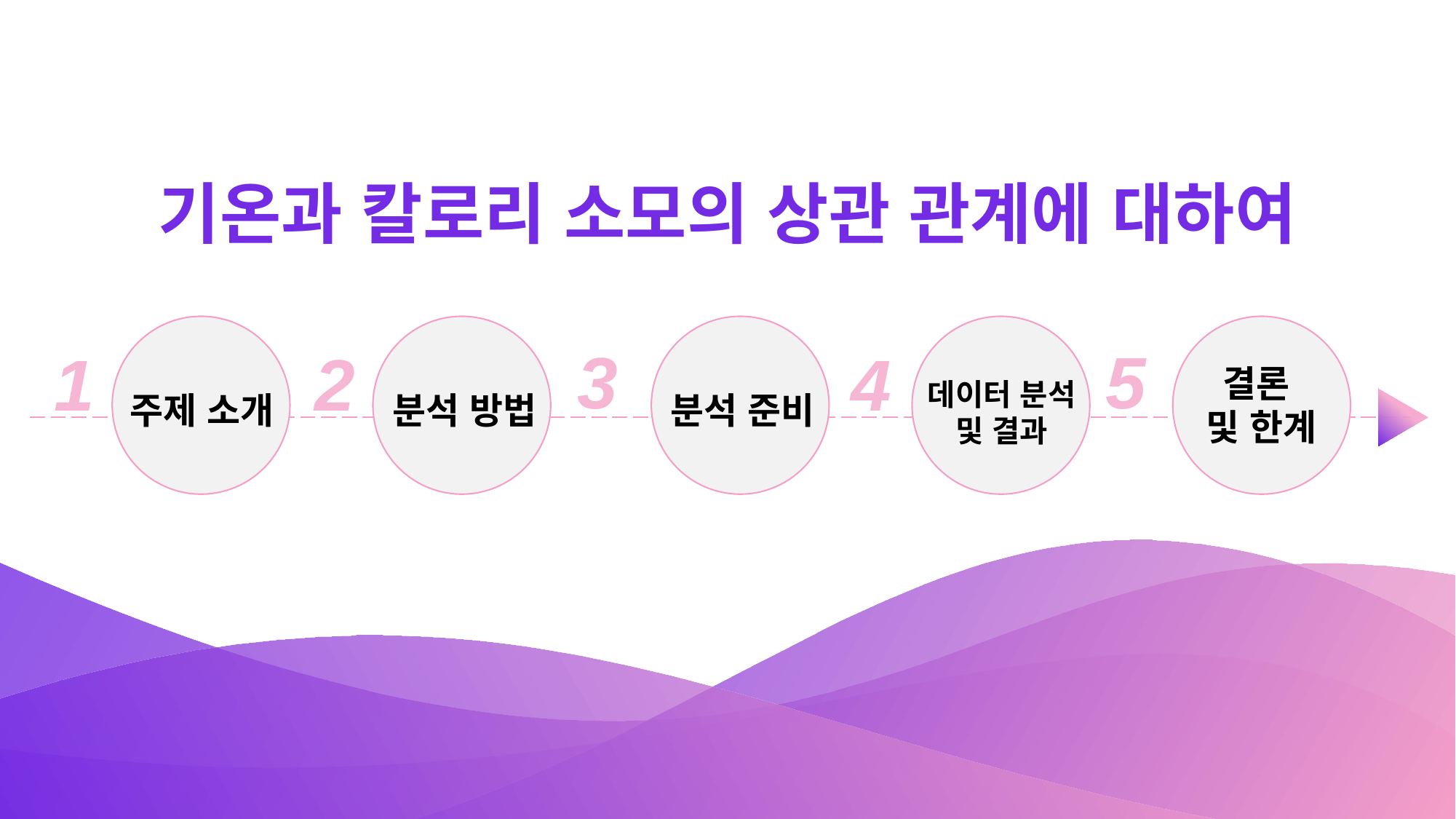

기온과 칼로리 소모의 상관 관계에 대하여

5
3
2
4
1
결론
및 한계
데이터 분석
및 결과
주제 소개
분석 방법
분석 준비